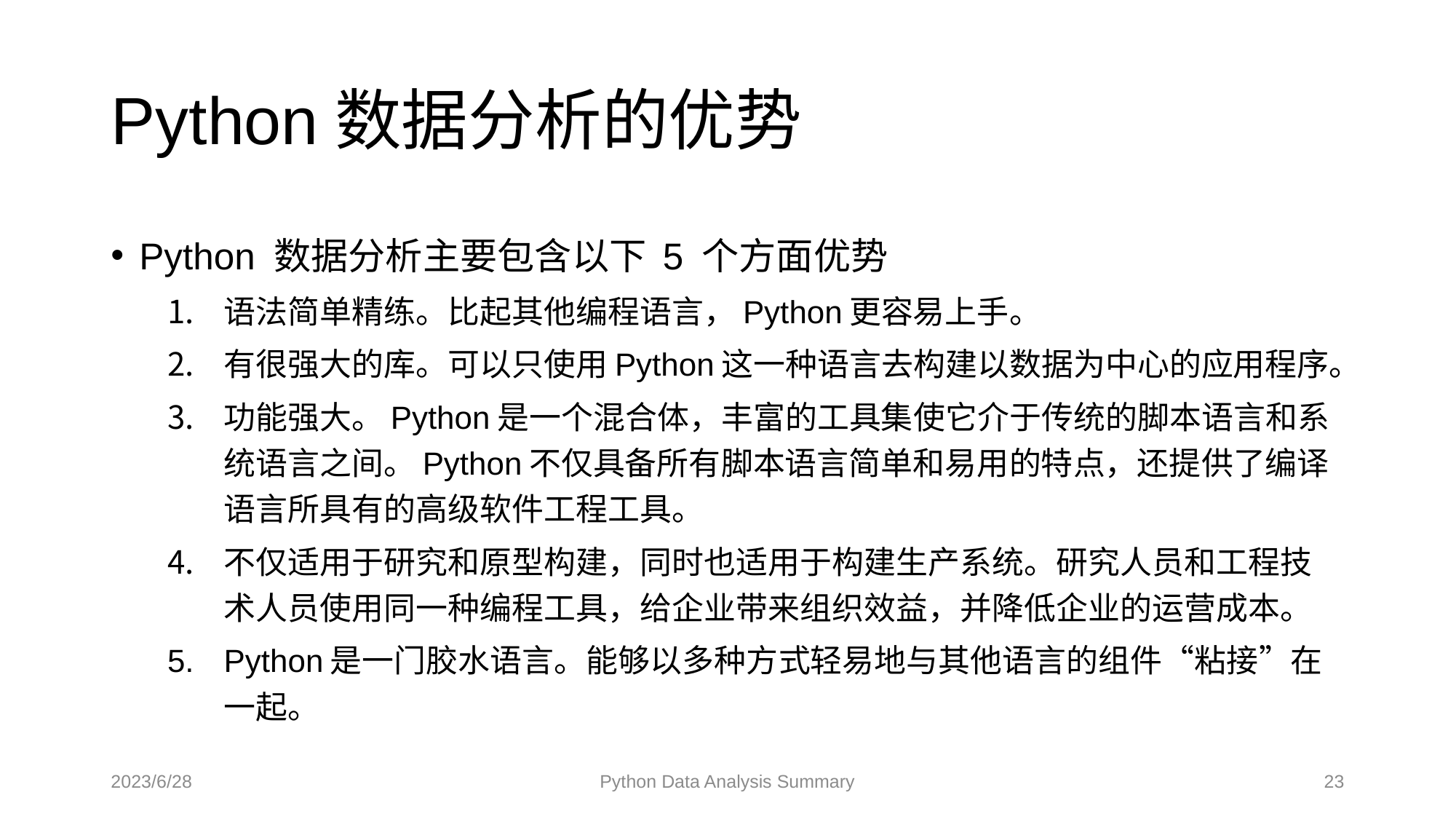

# Python数据分析的优势
Python 数据分析主要包含以下 5 个方面优势
语法简单精练。比起其他编程语言，Python更容易上手。
有很强大的库。可以只使用Python这一种语言去构建以数据为中心的应用程序。
功能强大。Python是一个混合体，丰富的工具集使它介于传统的脚本语言和系统语言之间。Python不仅具备所有脚本语言简单和易用的特点，还提供了编译语言所具有的高级软件工程工具。
不仅适用于研究和原型构建，同时也适用于构建生产系统。研究人员和工程技术人员使用同一种编程工具，给企业带来组织效益，并降低企业的运营成本。
Python是一门胶水语言。能够以多种方式轻易地与其他语言的组件“粘接”在一起。
2023/6/28
Python Data Analysis Summary
23